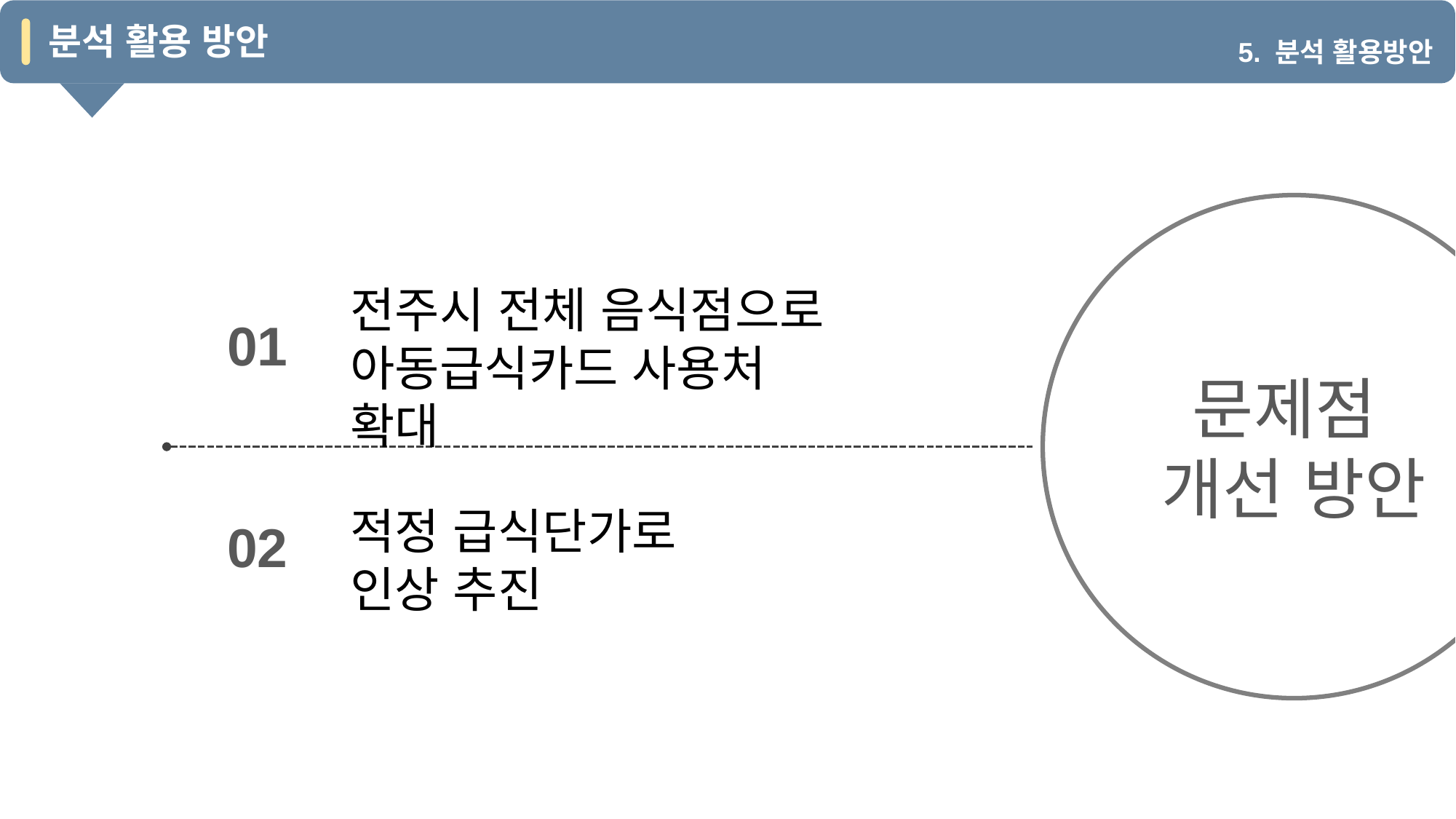

분석 활용 방안

5. 분석 활용방안

문제점
개선 방안
전주시 전체 음식점으로 아동급식카드 사용처 확대
01
적정 급식단가로
인상 추진
02